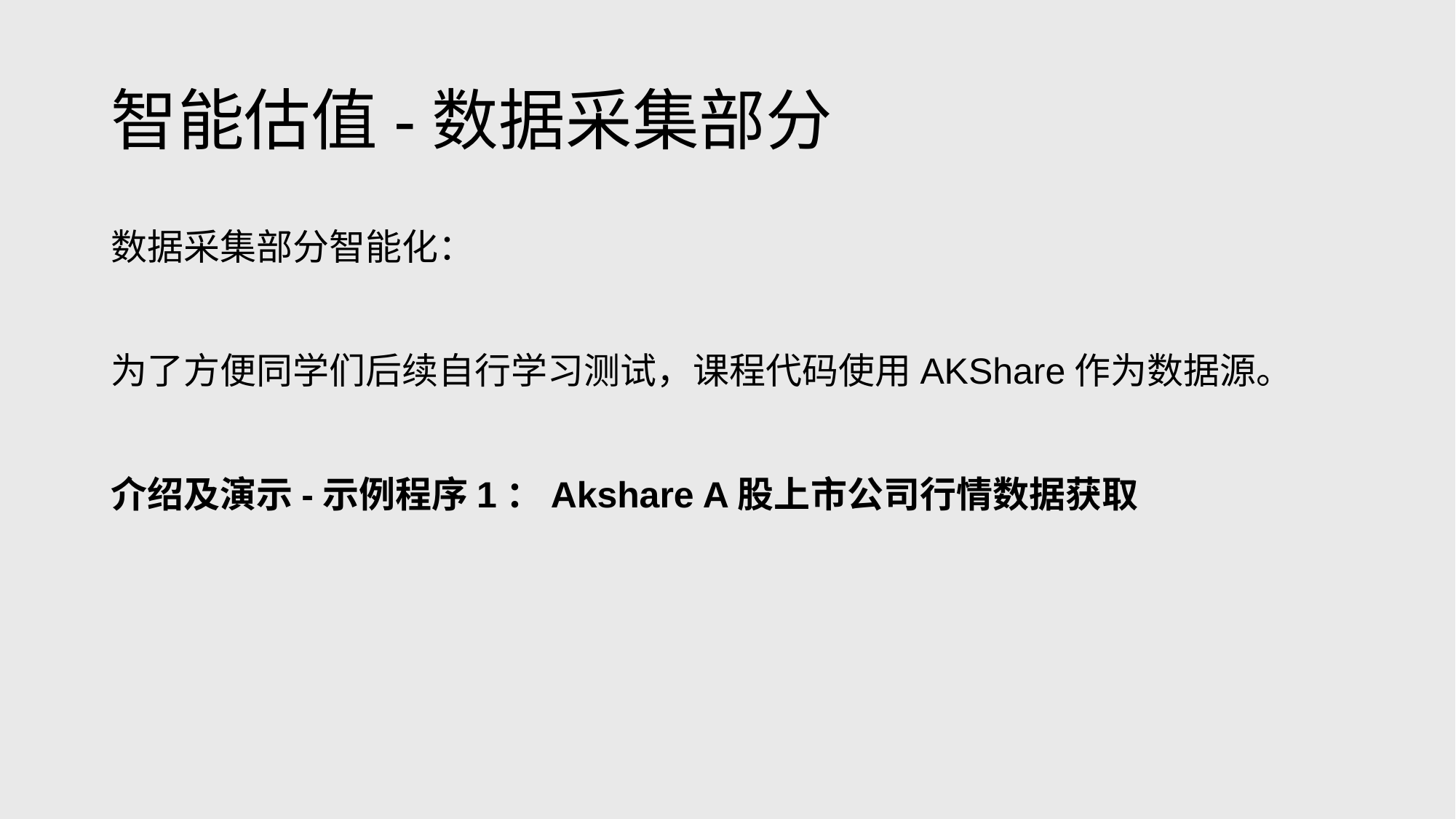

# 智能估值-数据采集部分
数据采集部分智能化：

为了方便同学们后续自行学习测试，课程代码使用AKShare作为数据源。

介绍及演示-示例程序1：Akshare A股上市公司行情数据获取